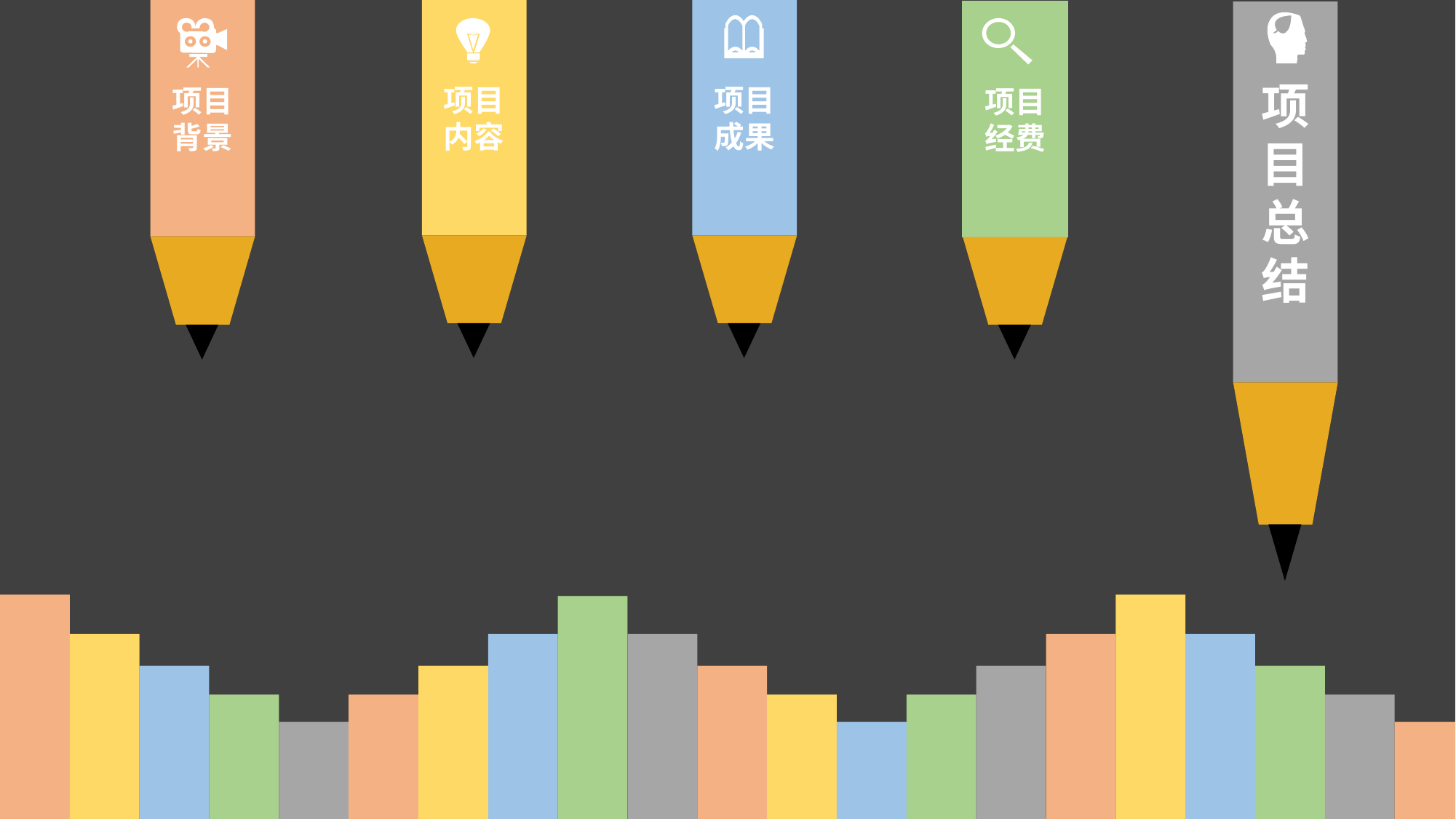

项目
内容

项目
成果

项目
背景

项目
经费

项目
总结